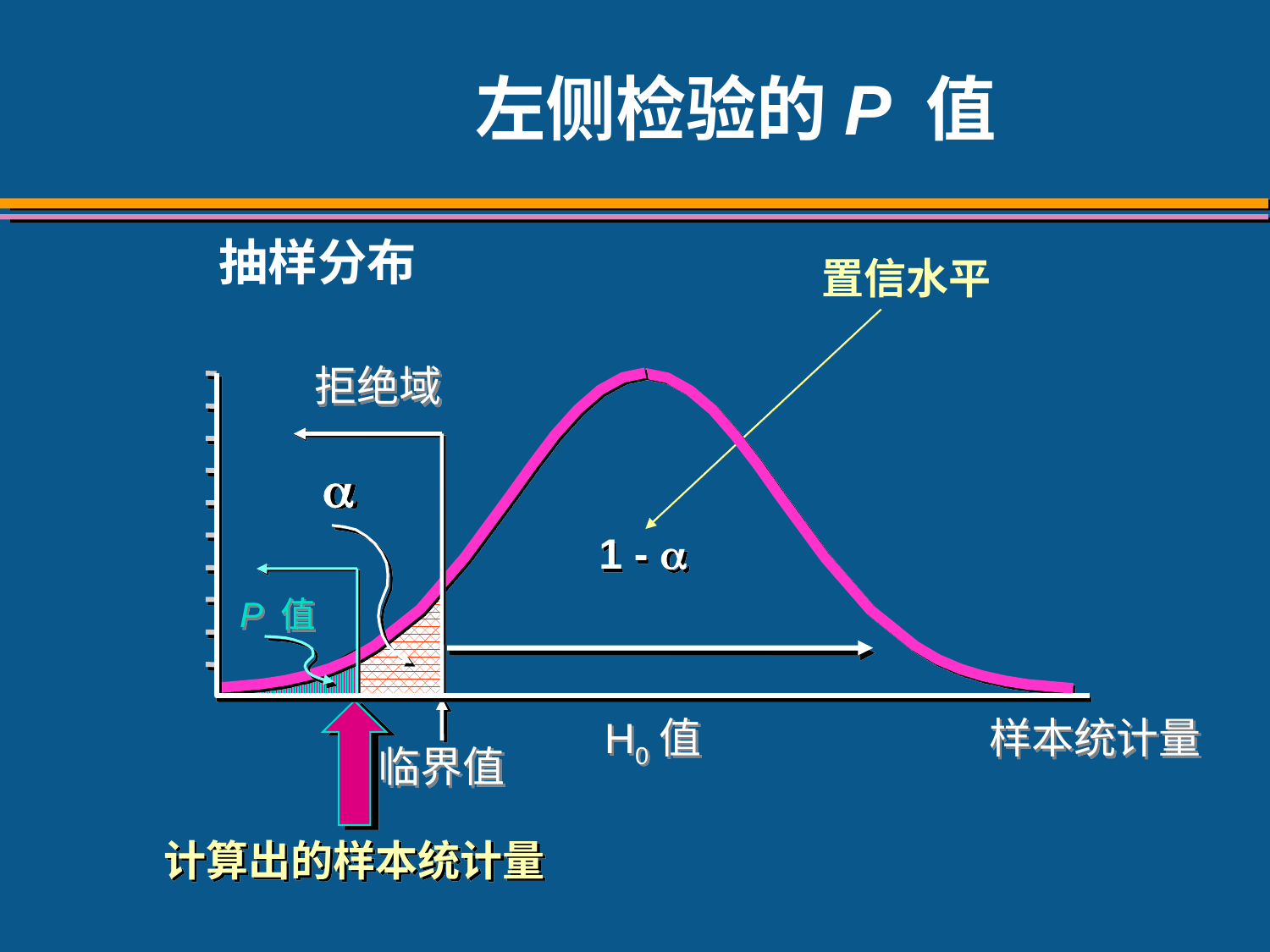

# 左侧检验的P 值
抽样分布
置信水平

拒绝域

α
1 - α

P 值

H0值
样本统计量
临界值
计算出的样本统计量